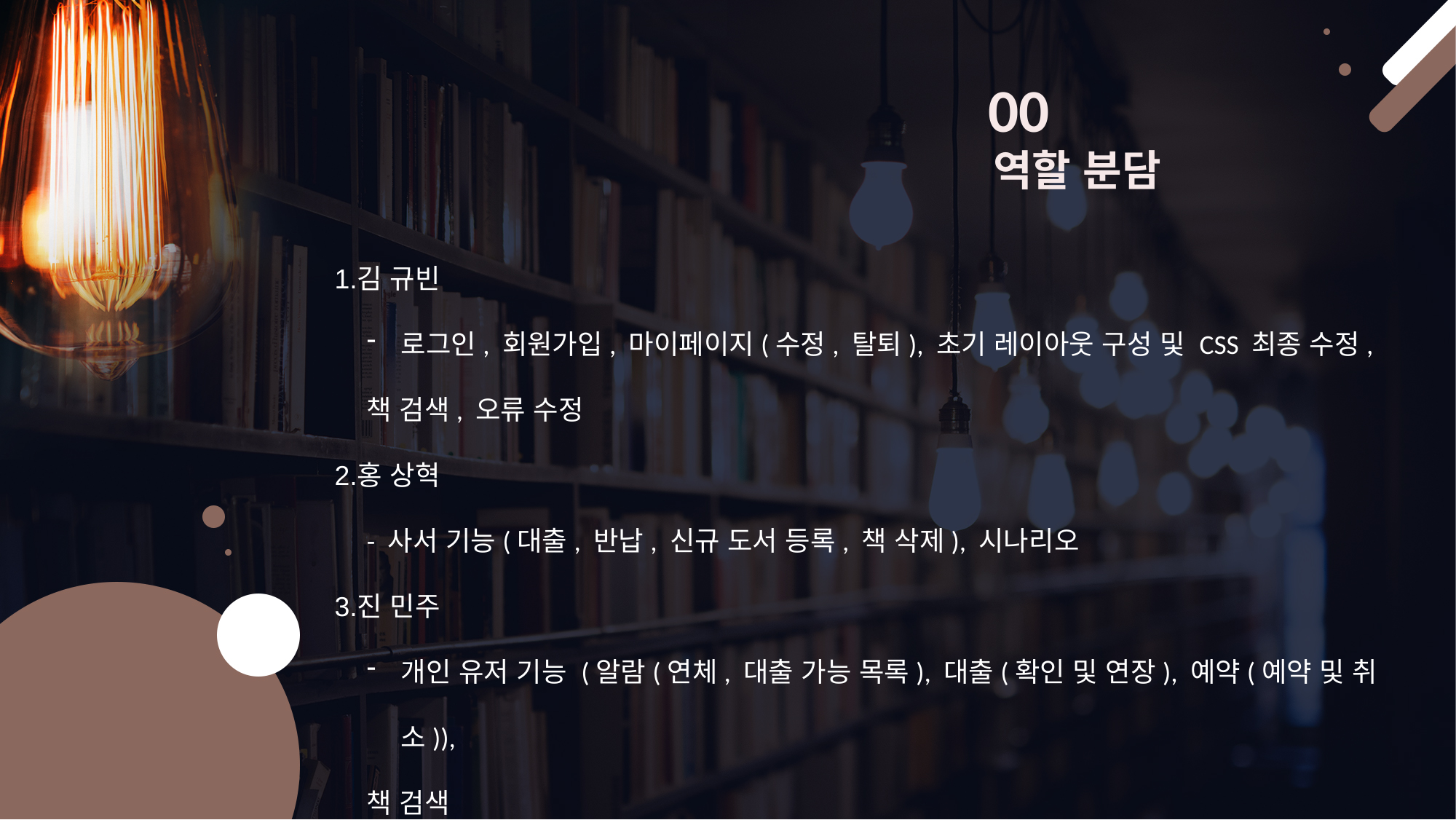

00
역할 분담
김 규빈
로그인, 회원가입, 마이페이지(수정, 탈퇴), 초기 레이아웃 구성 및 CSS 최종 수정,
책 검색, 오류 수정
홍 상혁
- 사서 기능(대출, 반납, 신규 도서 등록, 책 삭제), 시나리오
진 민주
개인 유저 기능 (알람(연체, 대출 가능 목록), 대출(확인 및 연장), 예약(예약 및 취소)),
책 검색